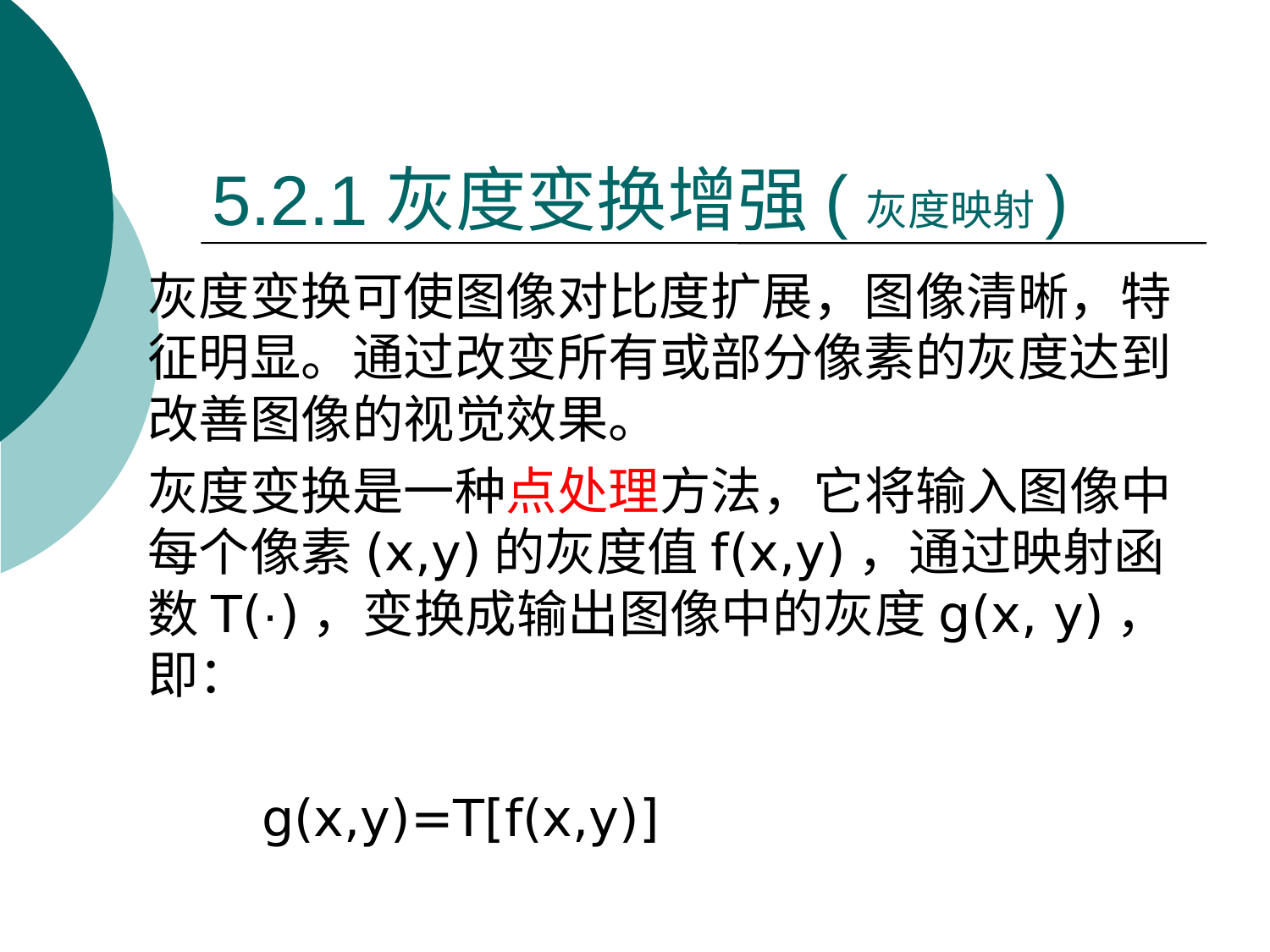

# 5.2.1灰度变换增强(灰度映射)
灰度变换可使图像对比度扩展，图像清晰，特征明显。通过改变所有或部分像素的灰度达到改善图像的视觉效果。
灰度变换是一种点处理方法，它将输入图像中每个像素(x,y)的灰度值f(x,y)，通过映射函数T(·)，变换成输出图像中的灰度g(x, y)，即：

       g(x,y)=T[f(x,y)]
12